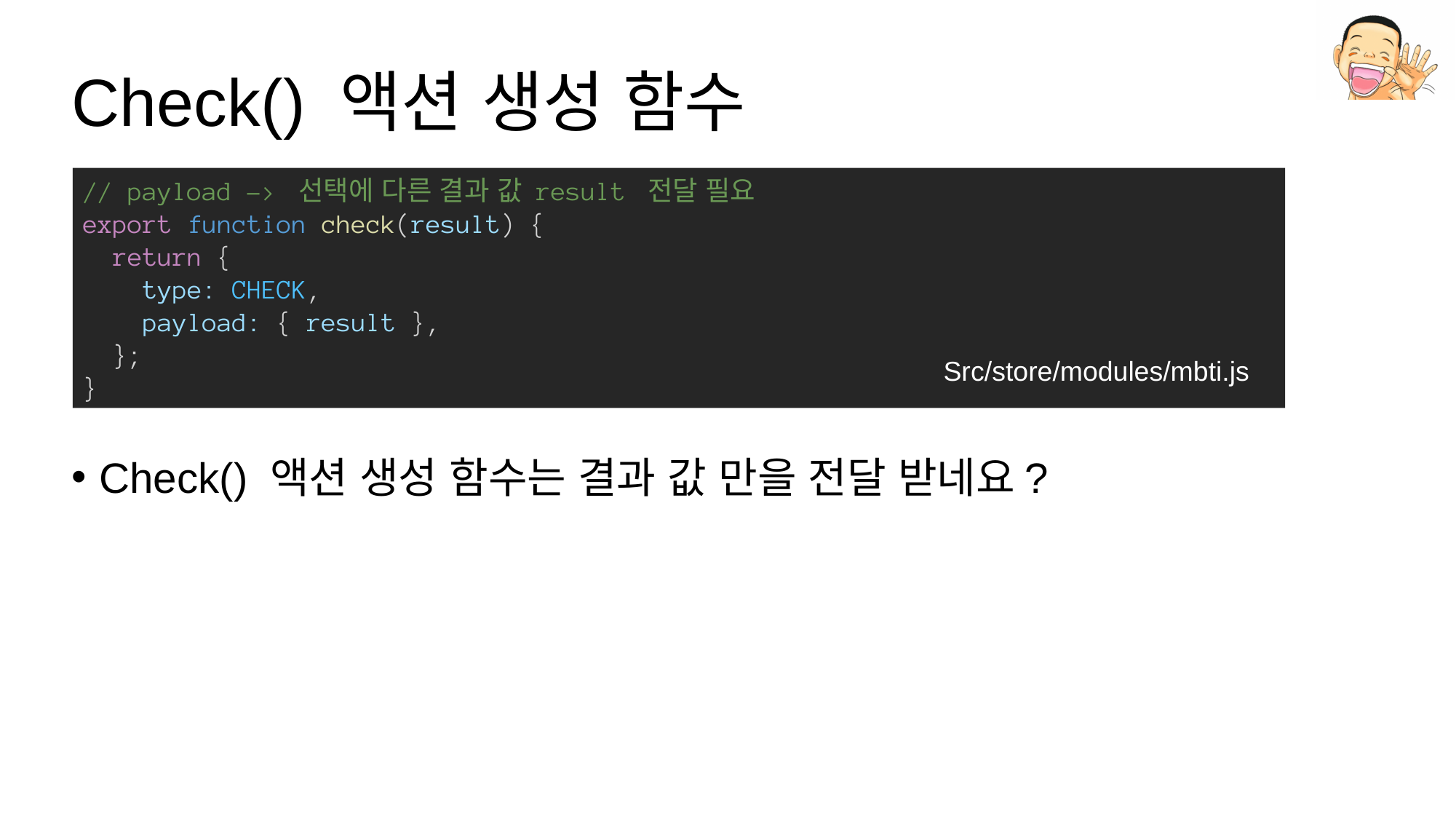

# Check() 액션 생성 함수
// payload -> 선택에 다른 결과 값 result 전달 필요
export function check(result) {
  return {
    type: CHECK,
    payload: { result },
  };
}
Src/store/modules/mbti.js
Check() 액션 생성 함수는 결과 값 만을 전달 받네요?